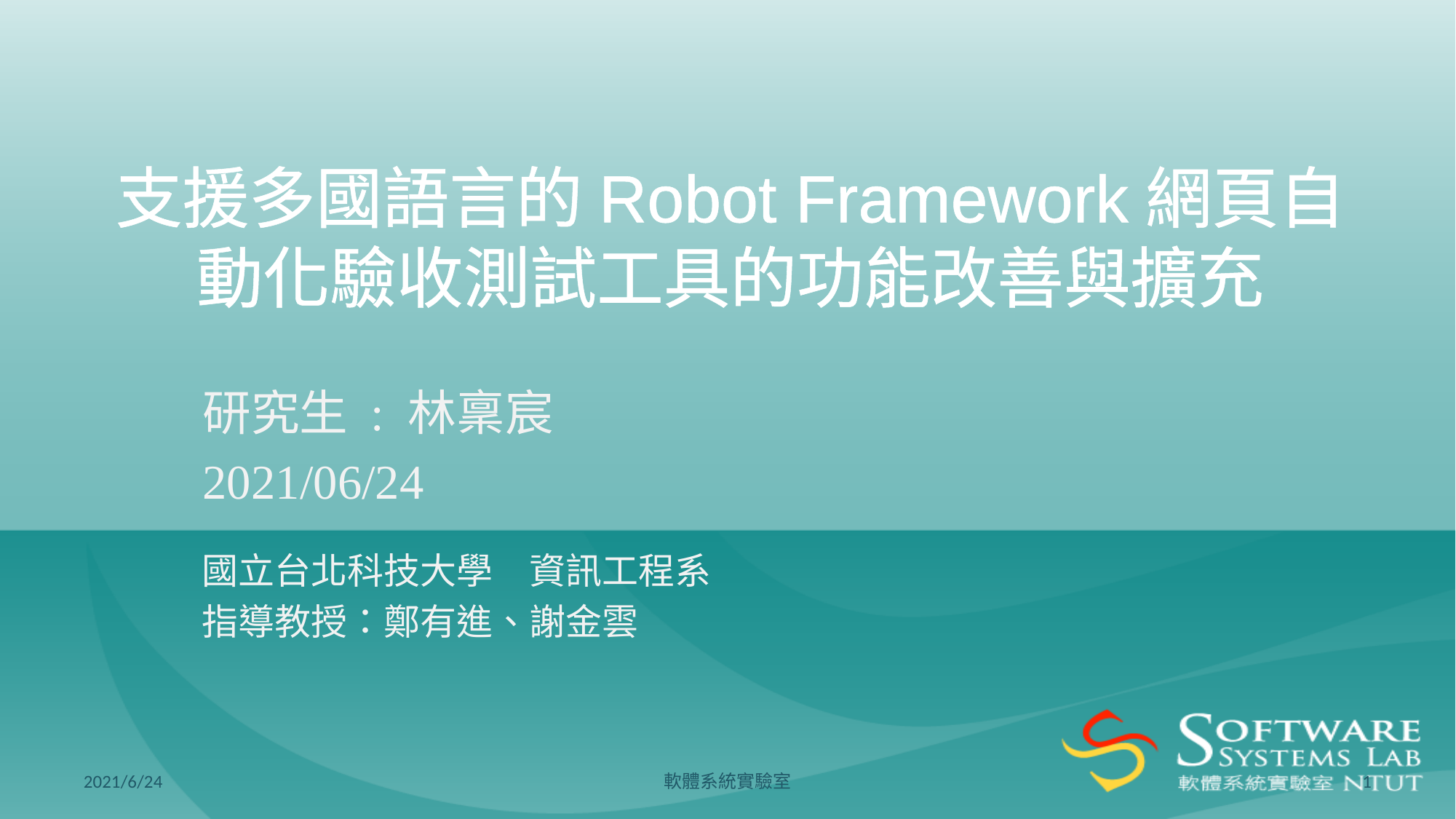

# 支援多國語言的Robot Framework網頁自動化驗收測試工具的功能改善與擴充
研究生 : 林稟宸
2021/06/24
國立台北科技大學　資訊工程系
指導教授：鄭有進、謝金雲
2021/6/24
軟體系統實驗室
1